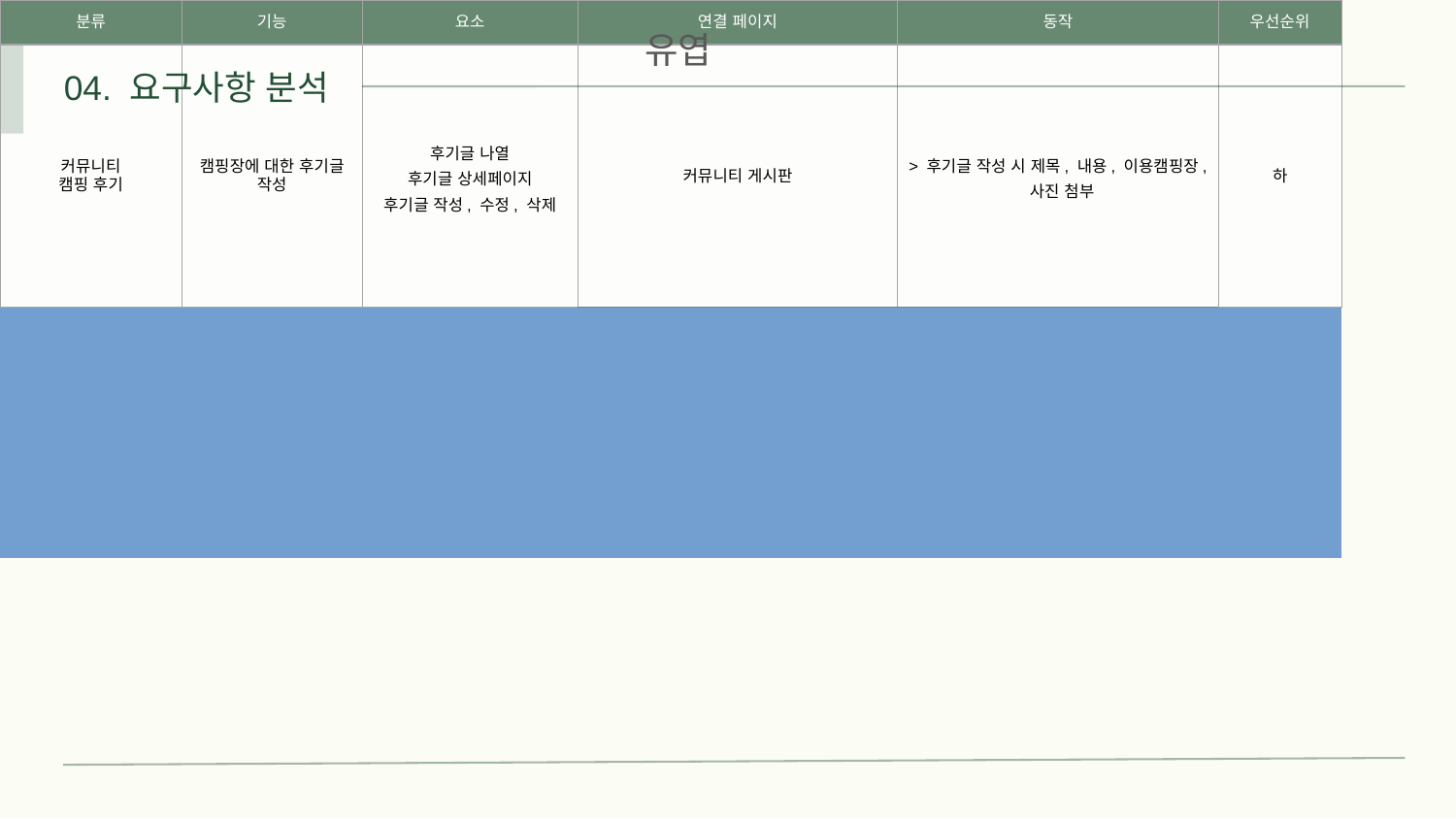

유엽

04. 요구사항 분석
| 분류 | 기능 | 요소 | 연결 페이지 | 동작 | 우선순위 |
| --- | --- | --- | --- | --- | --- |
| 커뮤니티 캠핑 후기 | 캠핑장에 대한 후기글 작성 | 후기글 나열 후기글 상세페이지 후기글 작성, 수정, 삭제 | 커뮤니티 게시판 | > 후기글 작성 시 제목, 내용, 이용캠핑장, 사진 첨부 | 하 |
|  |  |  |  |  |  |
| 커뮤니티 QnA | 고객들이 질문 요청을 하고 관리자가 질문에 답변하는 기능 | QnA 상세보기 QnA 작성, 수정, 삭제 | 커뮤니티 게시판 | > QnA 작성 시 제목, 내용, 사진 첨부 | 하 |